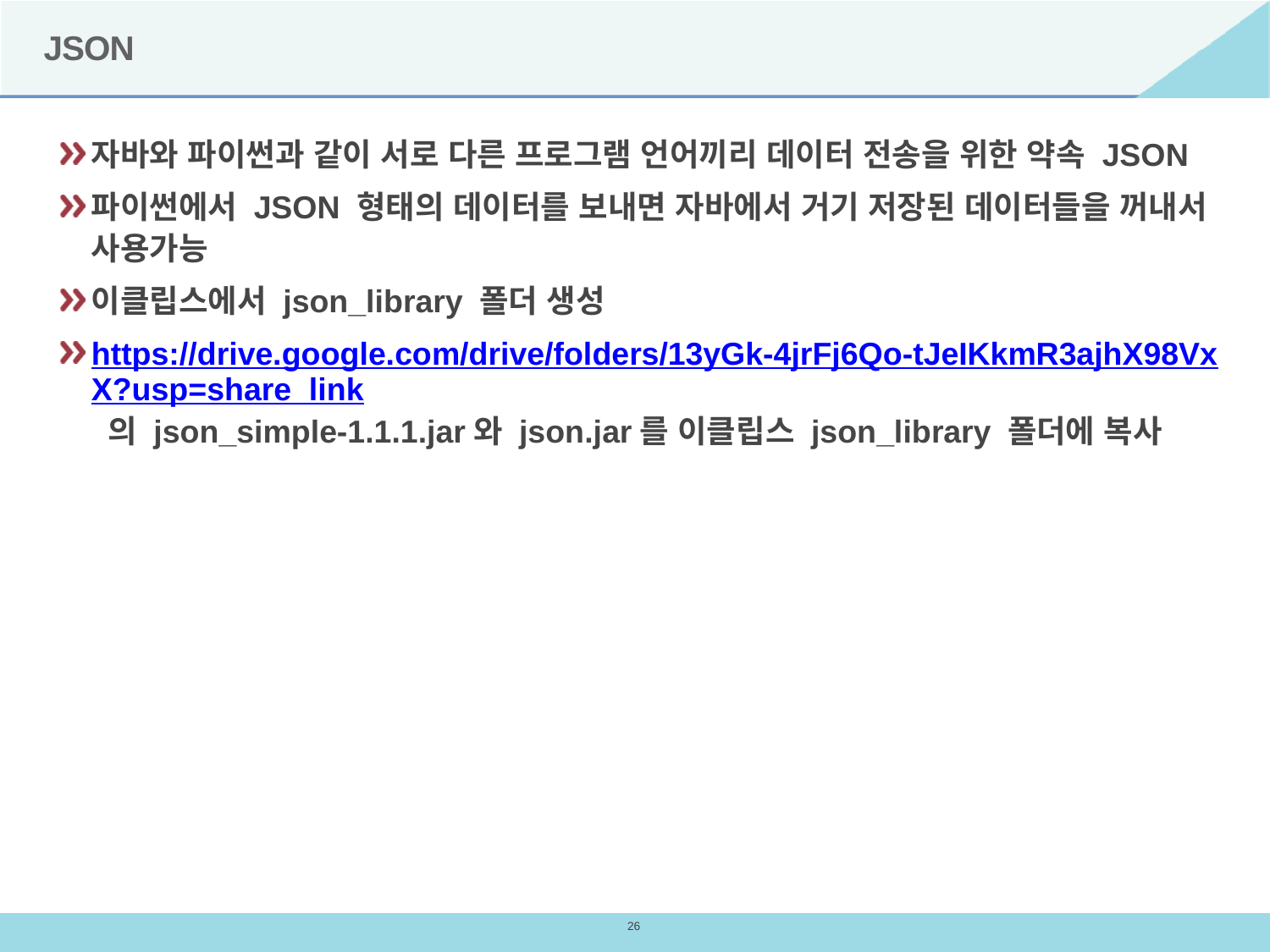

# JSON
자바와 파이썬과 같이 서로 다른 프로그램 언어끼리 데이터 전송을 위한 약속 JSON
파이썬에서 JSON 형태의 데이터를 보내면 자바에서 거기 저장된 데이터들을 꺼내서 사용가능
이클립스에서 json_library 폴더 생성
https://drive.google.com/drive/folders/13yGk-4jrFj6Qo-tJeIKkmR3ajhX98VxX?usp=share_link 의 json_simple-1.1.1.jar와 json.jar를 이클립스 json_library 폴더에 복사